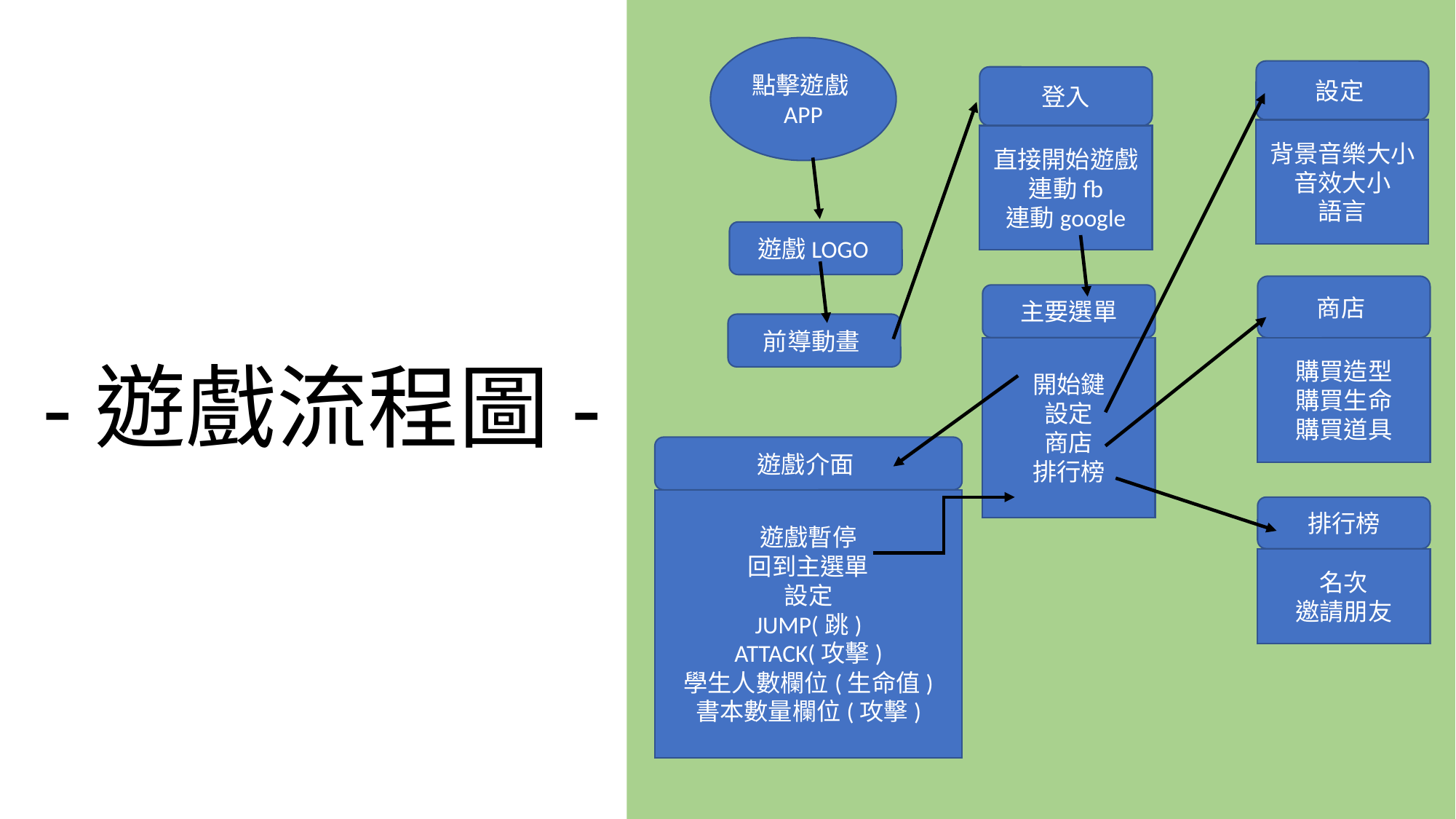

點擊遊戲APP
登入
直接開始遊戲
連動fb
連動google
遊戲LOGO
商店
購買造型
購買生命
購買道具
主要選單
開始鍵
設定
商店
排行榜
前導動畫
遊戲介面
遊戲暫停
回到主選單
設定
JUMP(跳)
ATTACK(攻擊)
學生人數欄位(生命值)
書本數量欄位(攻擊)
排行榜
名次
邀請朋友
設定
背景音樂大小
音效大小
語言
-遊戲流程圖-